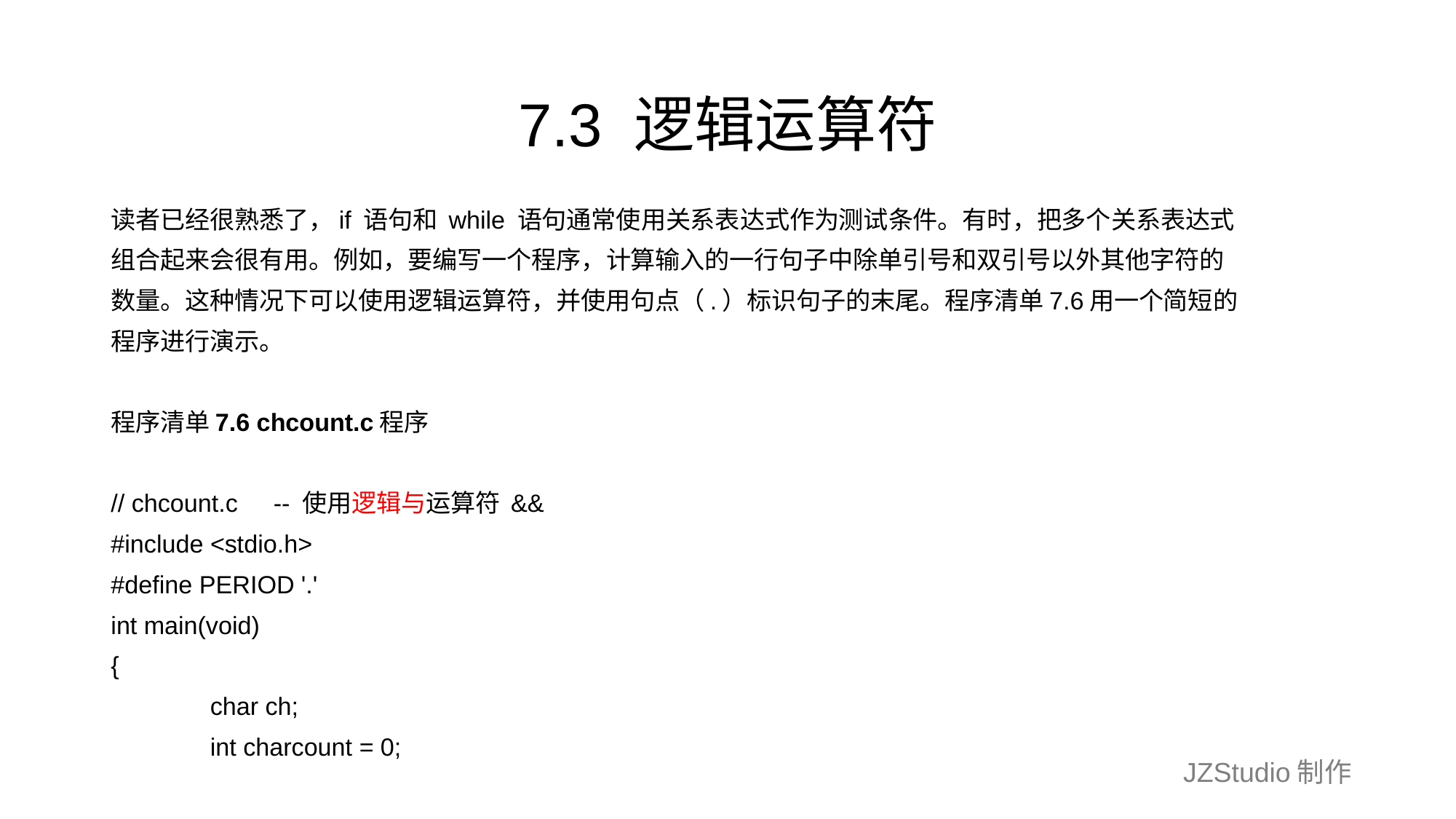

# 7.3 逻辑运算符
读者已经很熟悉了，if 语句和 while 语句通常使用关系表达式作为测试条件。有时，把多个关系表达式
组合起来会很有用。例如，要编写一个程序，计算输入的一行句子中除单引号和双引号以外其他字符的
数量。这种情况下可以使用逻辑运算符，并使用句点（.）标识句子的末尾。程序清单7.6用一个简短的
程序进行演示。

程序清单7.6 chcount.c程序

// chcount.c　-- 使用逻辑与运算符 &&
#include <stdio.h>
#define PERIOD '.'
int main(void)
{
	char ch;
	int charcount = 0;